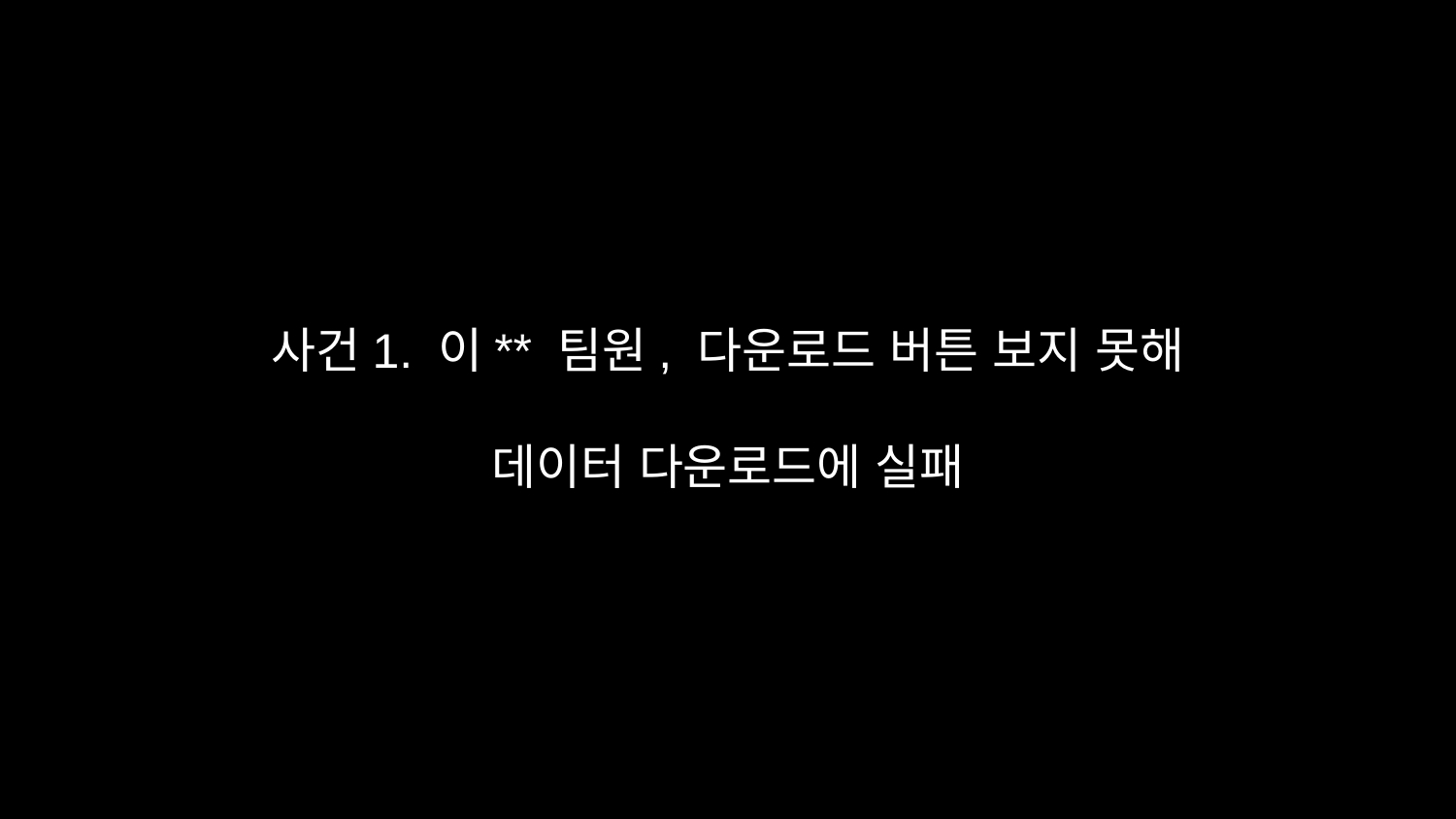

사건1. 이** 팀원, 다운로드 버튼 보지 못해
데이터 다운로드에 실패